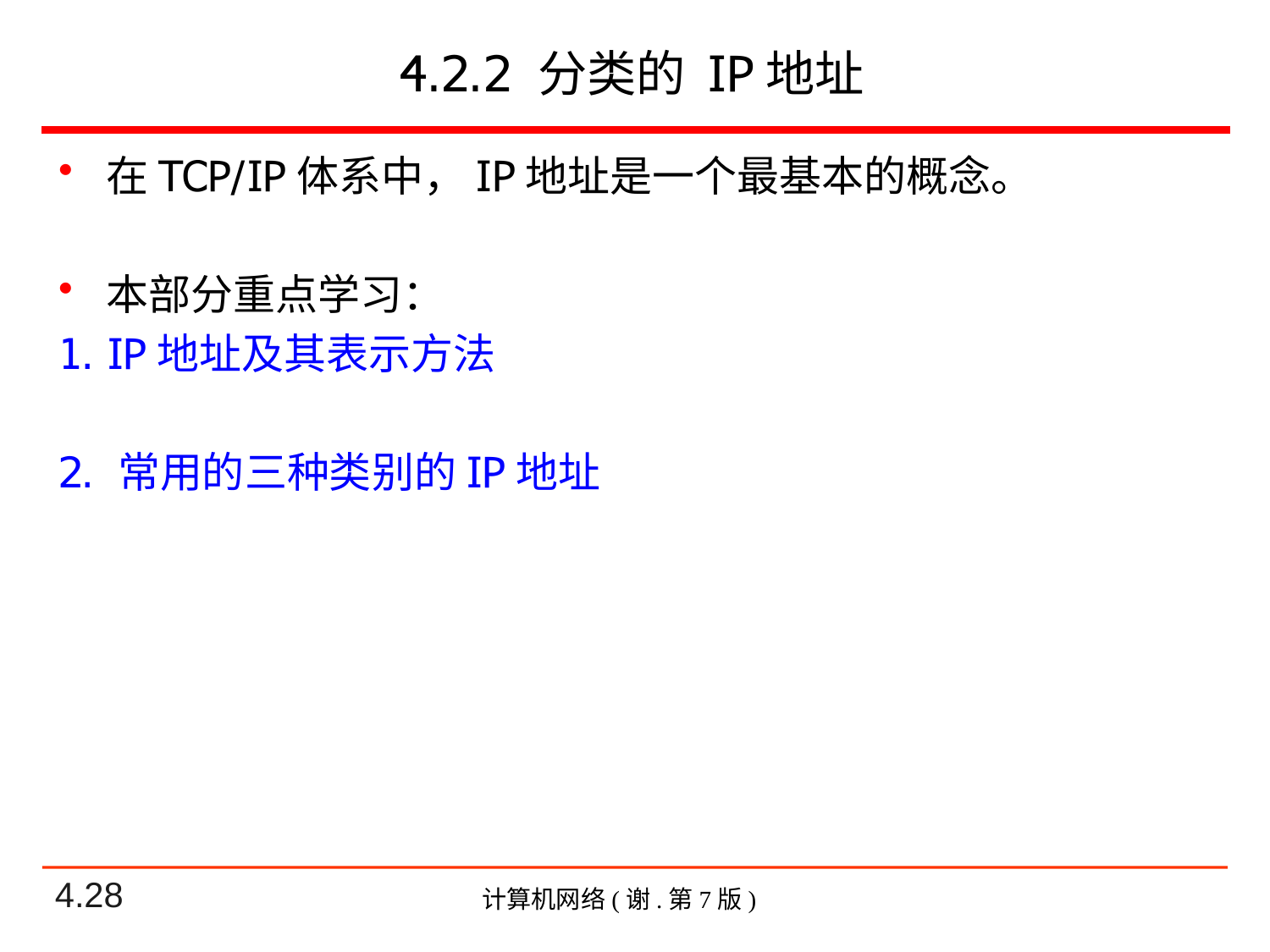

# 4.2.2 分类的 IP地址
在TCP/IP体系中，IP地址是一个最基本的概念。

本部分重点学习：
1. IP地址及其表示方法

2. 常用的三种类别的IP地址